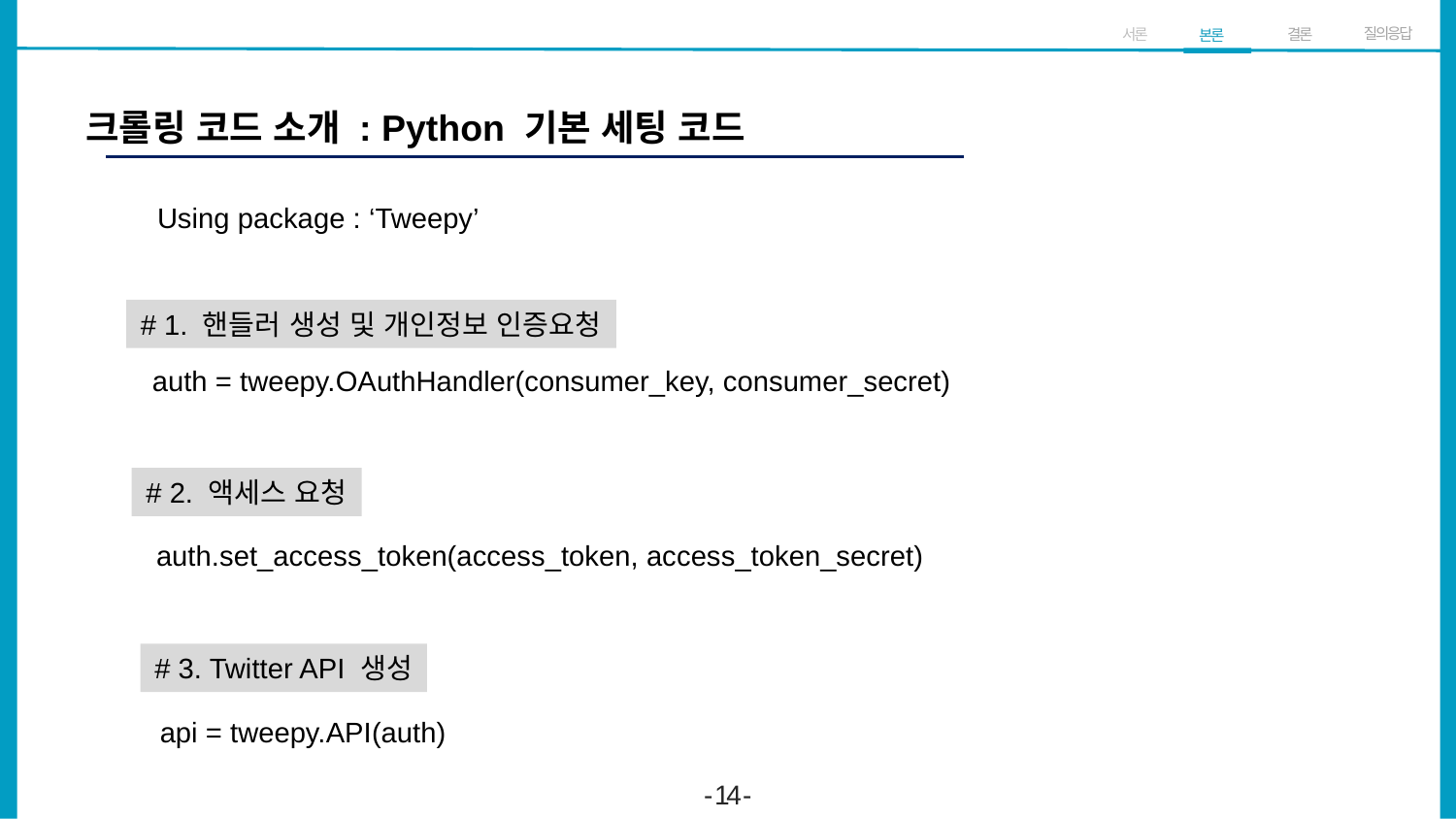

질의응답
결론
서론
본론

크롤링 코드 소개 : Python 기본 세팅 코드
Using package : ‘Tweepy’
# 1. 핸들러 생성 및 개인정보 인증요청
auth = tweepy.OAuthHandler(consumer_key, consumer_secret)
# 2. 액세스 요청
auth.set_access_token(access_token, access_token_secret)
# 3. Twitter API 생성
api = tweepy.API(auth)
- 14 -